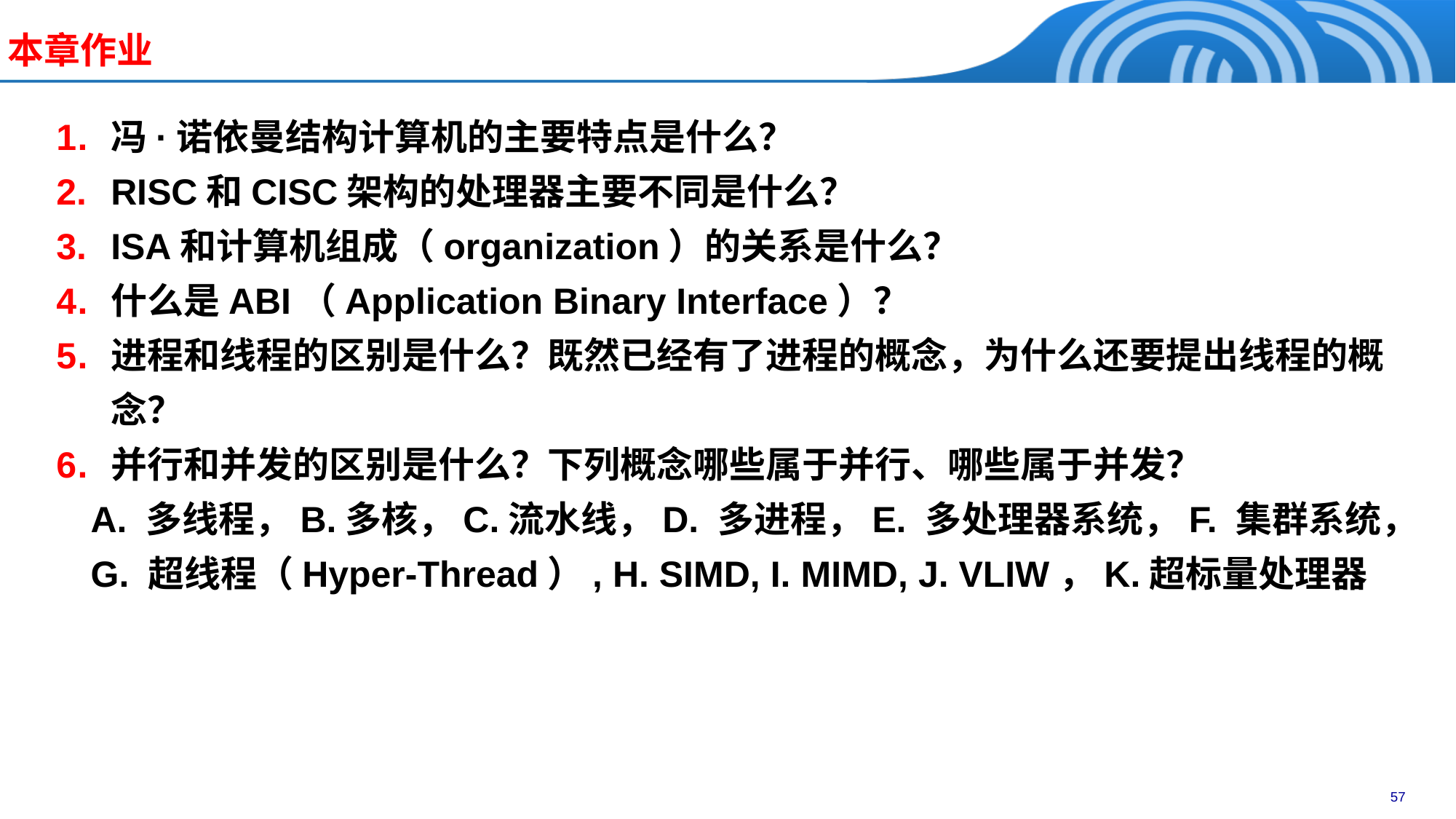

本章作业
冯·诺依曼结构计算机的主要特点是什么？
RISC和CISC架构的处理器主要不同是什么？
ISA和计算机组成（organization）的关系是什么？
什么是ABI（Application Binary Interface）？
进程和线程的区别是什么？既然已经有了进程的概念，为什么还要提出线程的概念？
并行和并发的区别是什么？下列概念哪些属于并行、哪些属于并发？
A. 多线程，B.多核，C.流水线，D. 多进程，E. 多处理器系统，F. 集群系统，G. 超线程（Hyper-Thread）, H. SIMD, I. MIMD, J. VLIW，K.超标量处理器